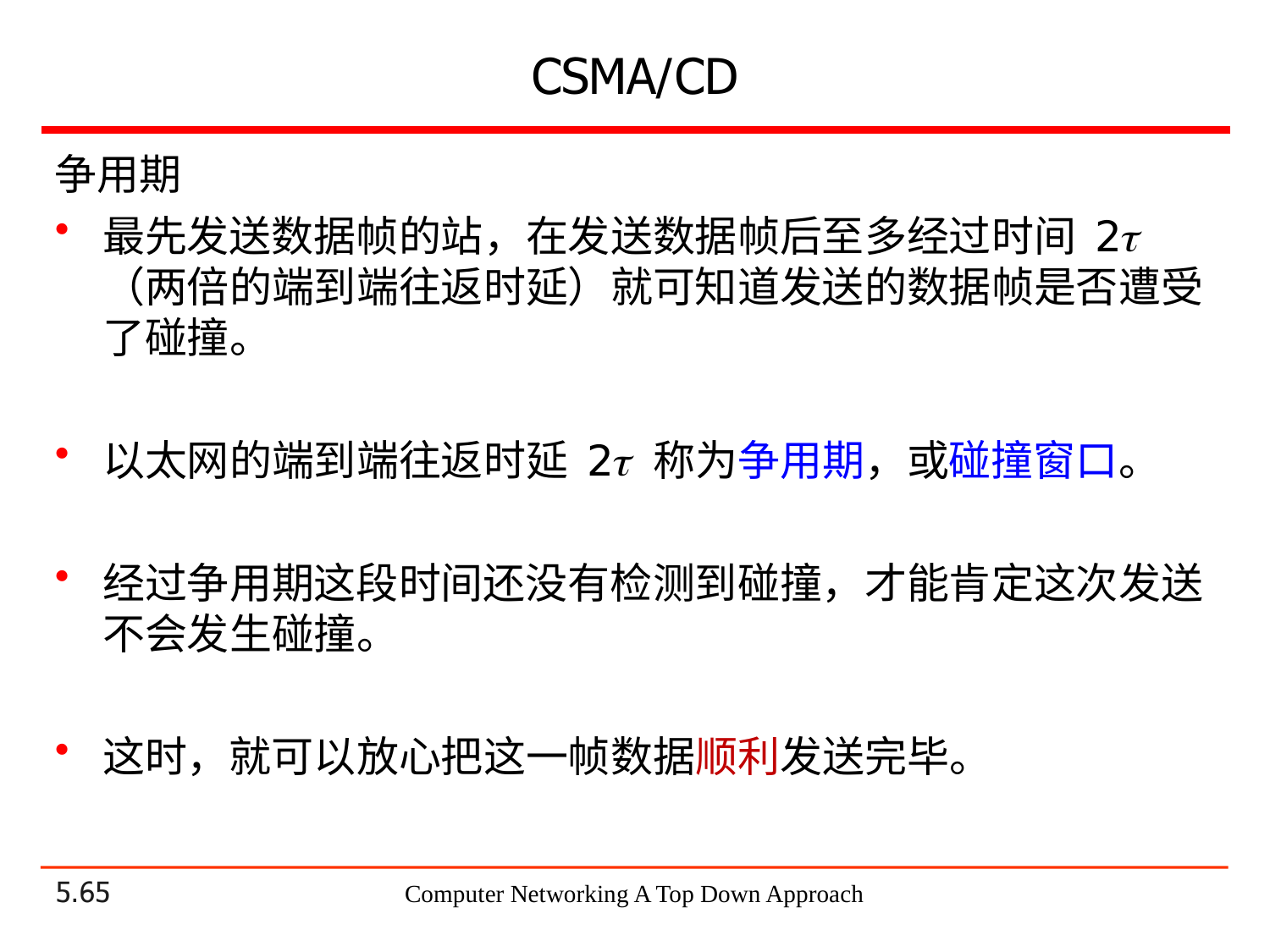

# CSMA/CD
争用期
最先发送数据帧的站，在发送数据帧后至多经过时间 2τ （两倍的端到端往返时延）就可知道发送的数据帧是否遭受了碰撞。

以太网的端到端往返时延 2τ 称为争用期，或碰撞窗口。

经过争用期这段时间还没有检测到碰撞，才能肯定这次发送不会发生碰撞。

这时，就可以放心把这一帧数据顺利发送完毕。